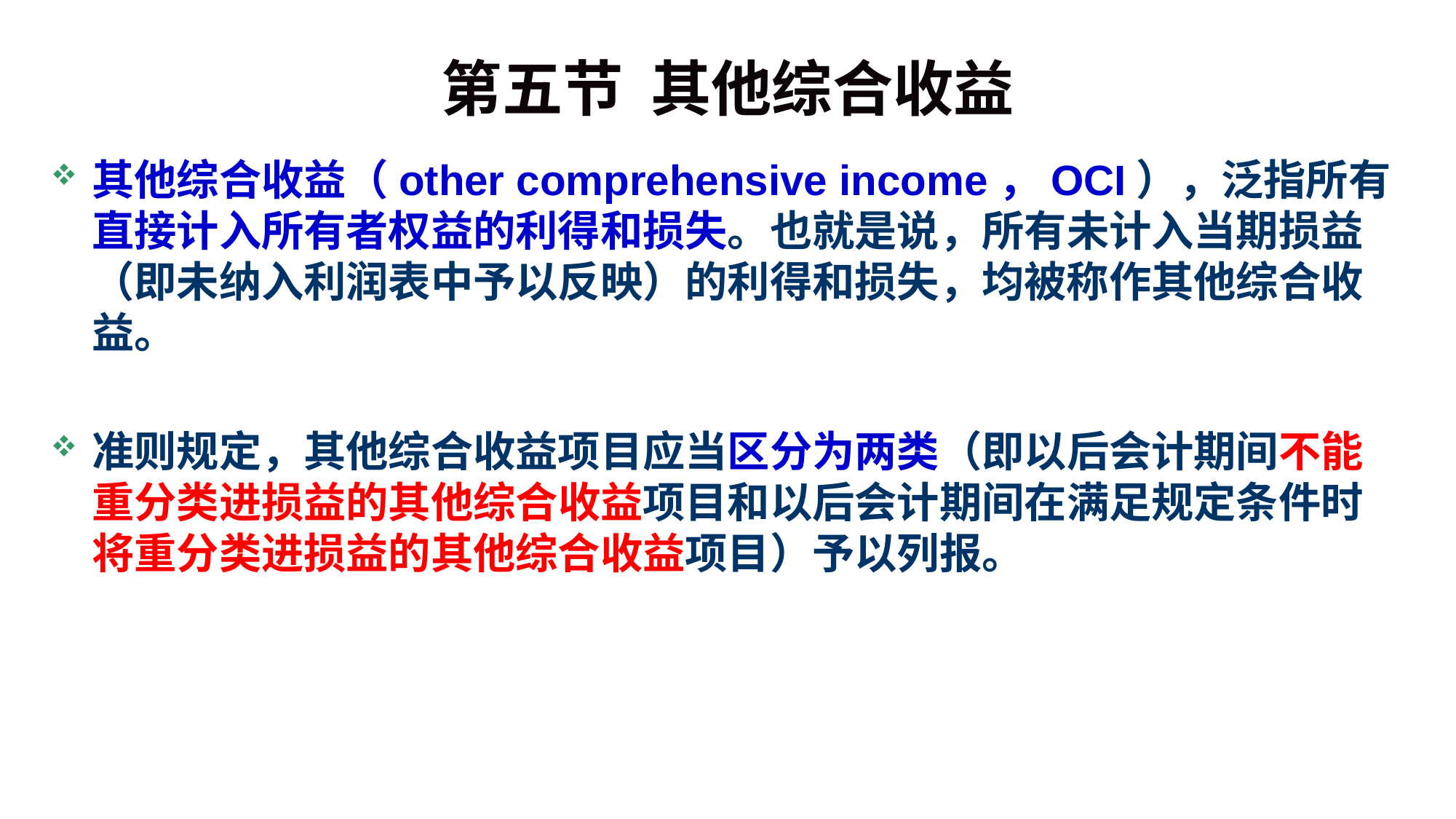

第五节  其他综合收益

其他综合收益（other comprehensive income，OCI），泛指所有直接计入所有者权益的利得和损失。也就是说，所有未计入当期损益（即未纳入利润表中予以反映）的利得和损失，均被称作其他综合收益。

准则规定，其他综合收益项目应当区分为两类（即以后会计期间不能重分类进损益的其他综合收益项目和以后会计期间在满足规定条件时将重分类进损益的其他综合收益项目）予以列报。